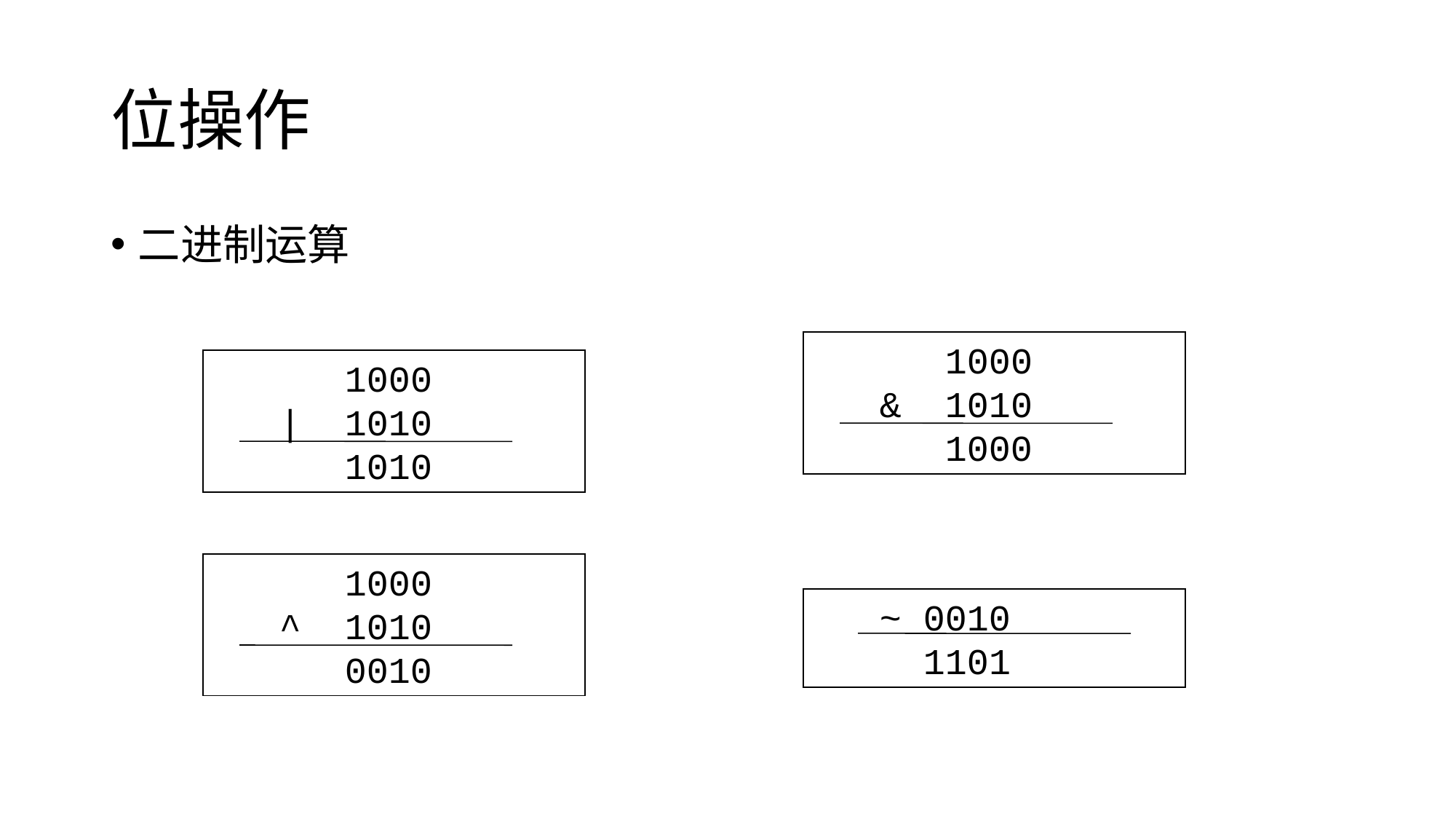

# 位操作
二进制运算
      1000
   &  1010
      1000

      1000
   |  1010
      1010

      1000
   ^  1010
      0010

   ~ 0010
     1101